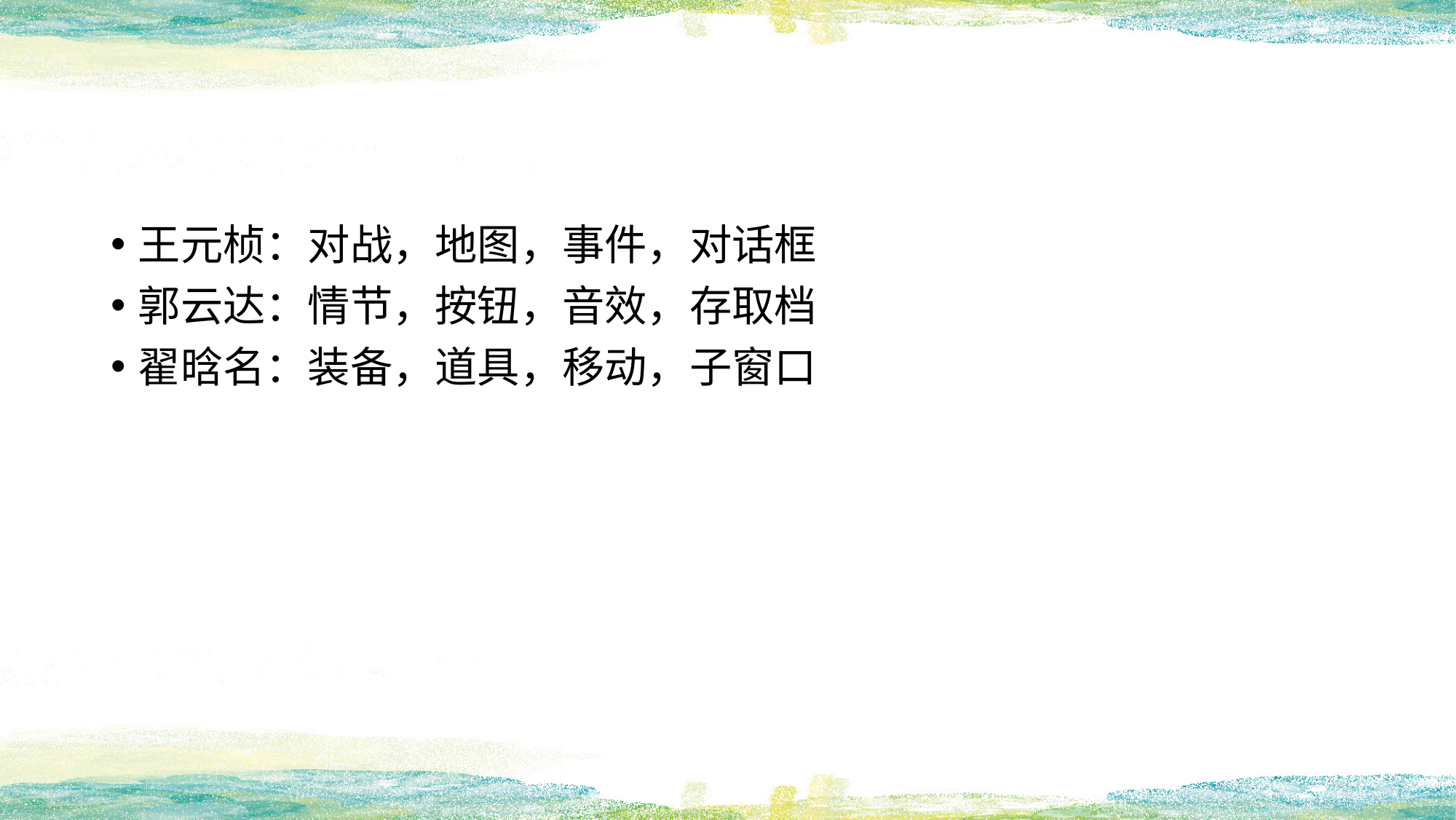

#
王元桢：对战，地图，事件，对话框
郭云达：情节，按钮，音效，存取档
翟晗名：装备，道具，移动，子窗口